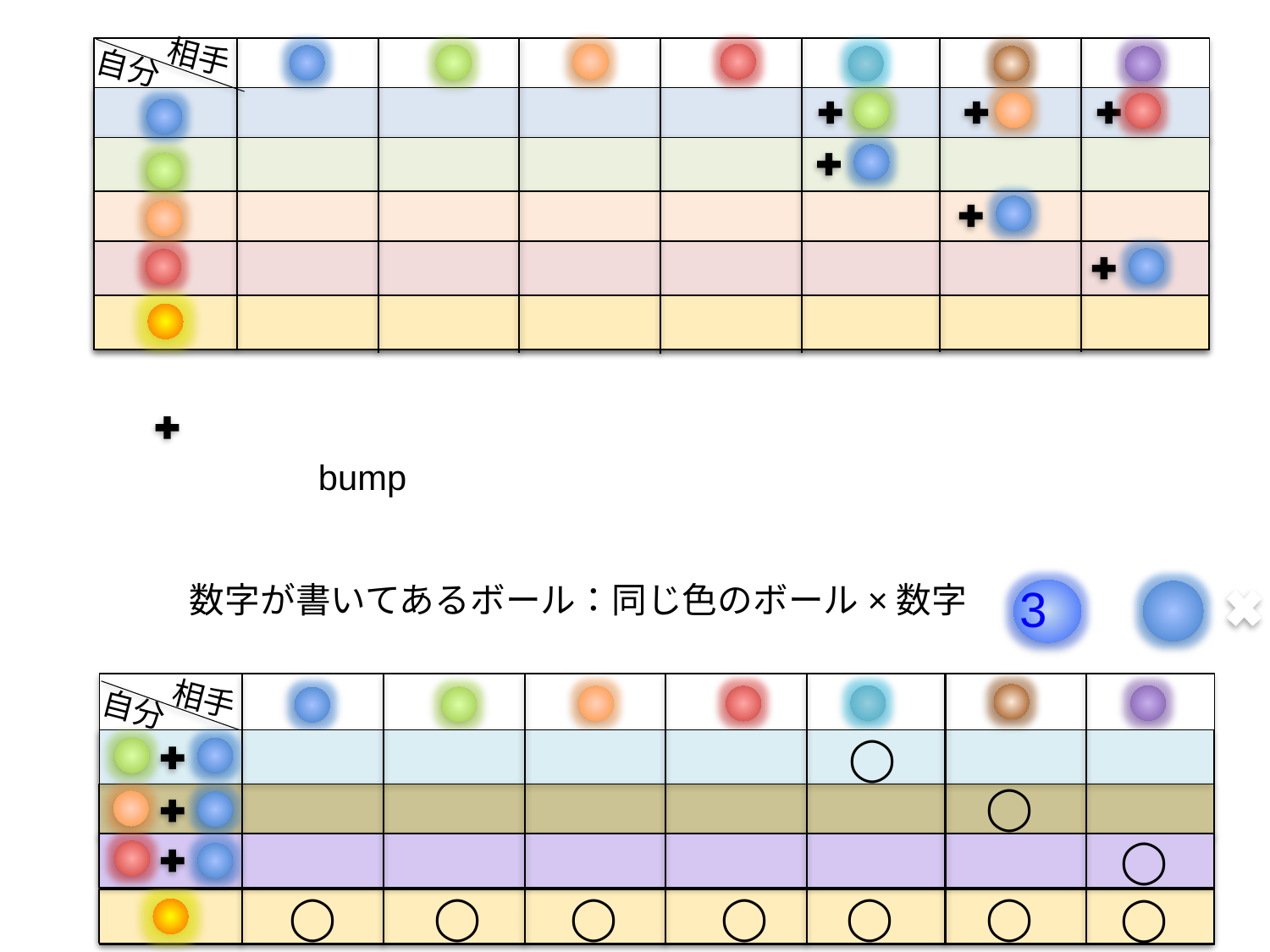

相手

自分

bump
3
：
3

数字が書いてあるボール：同じ色のボール×数字
相手

自分

◯

◯

◯

◯
◯
◯
◯
◯
◯
◯